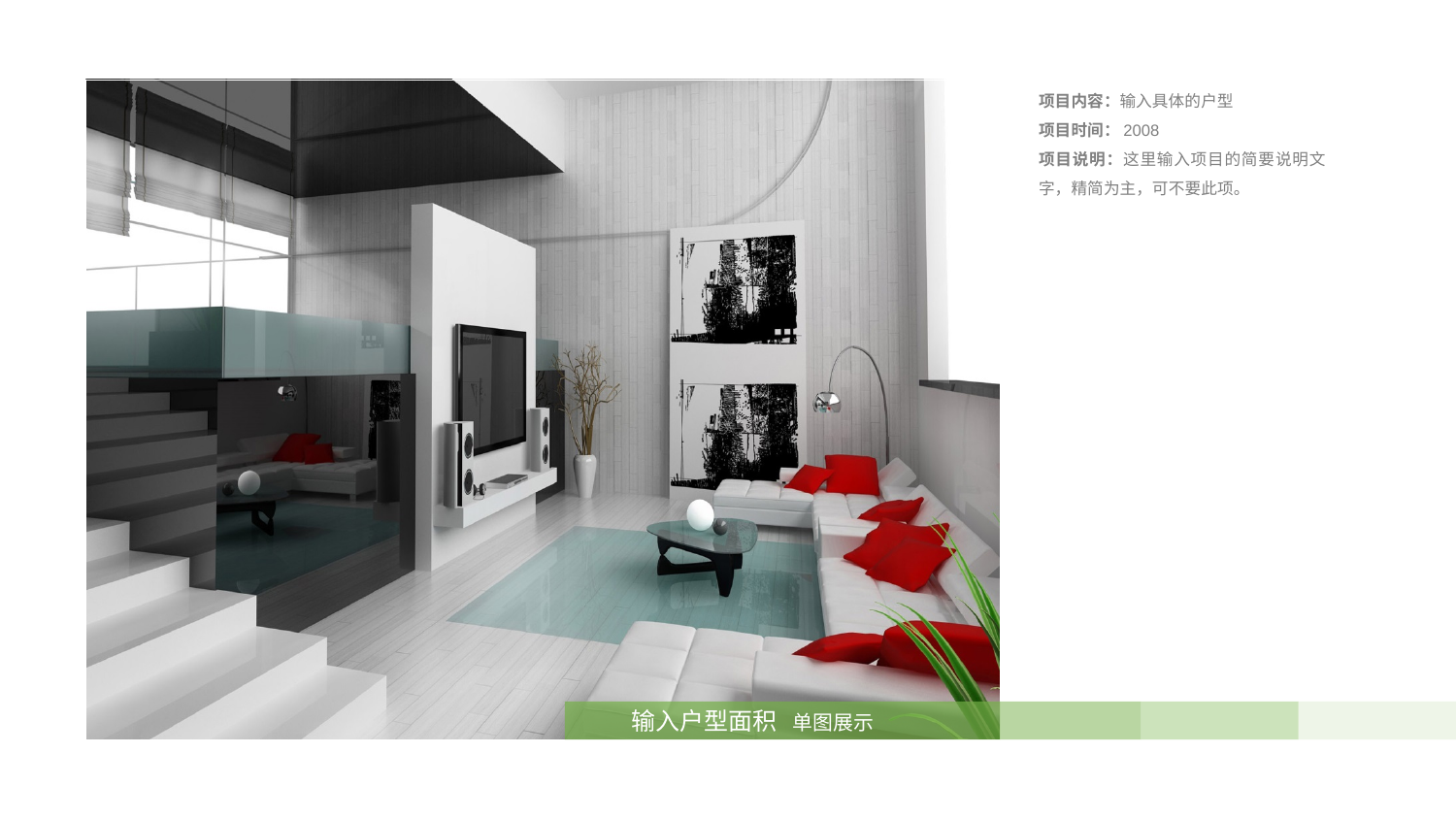

项目内容：输入具体的户型
项目时间：2008
项目说明：这里输入项目的简要说明文字，精简为主，可不要此项。

输入户型面积   单图展示